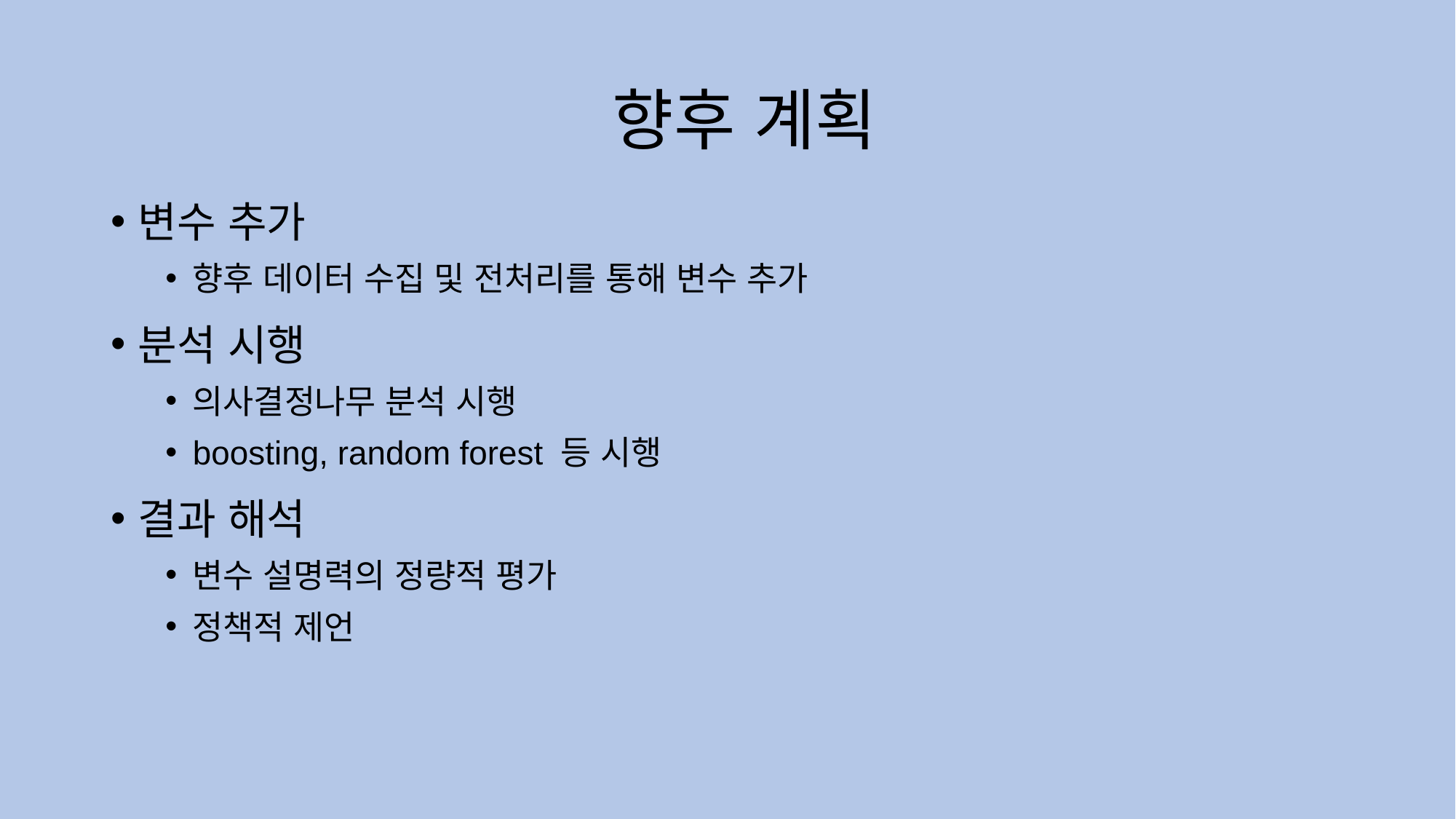

# 향후 계획
변수 추가
향후 데이터 수집 및 전처리를 통해 변수 추가
분석 시행
의사결정나무 분석 시행
boosting, random forest 등 시행
결과 해석
변수 설명력의 정량적 평가
정책적 제언